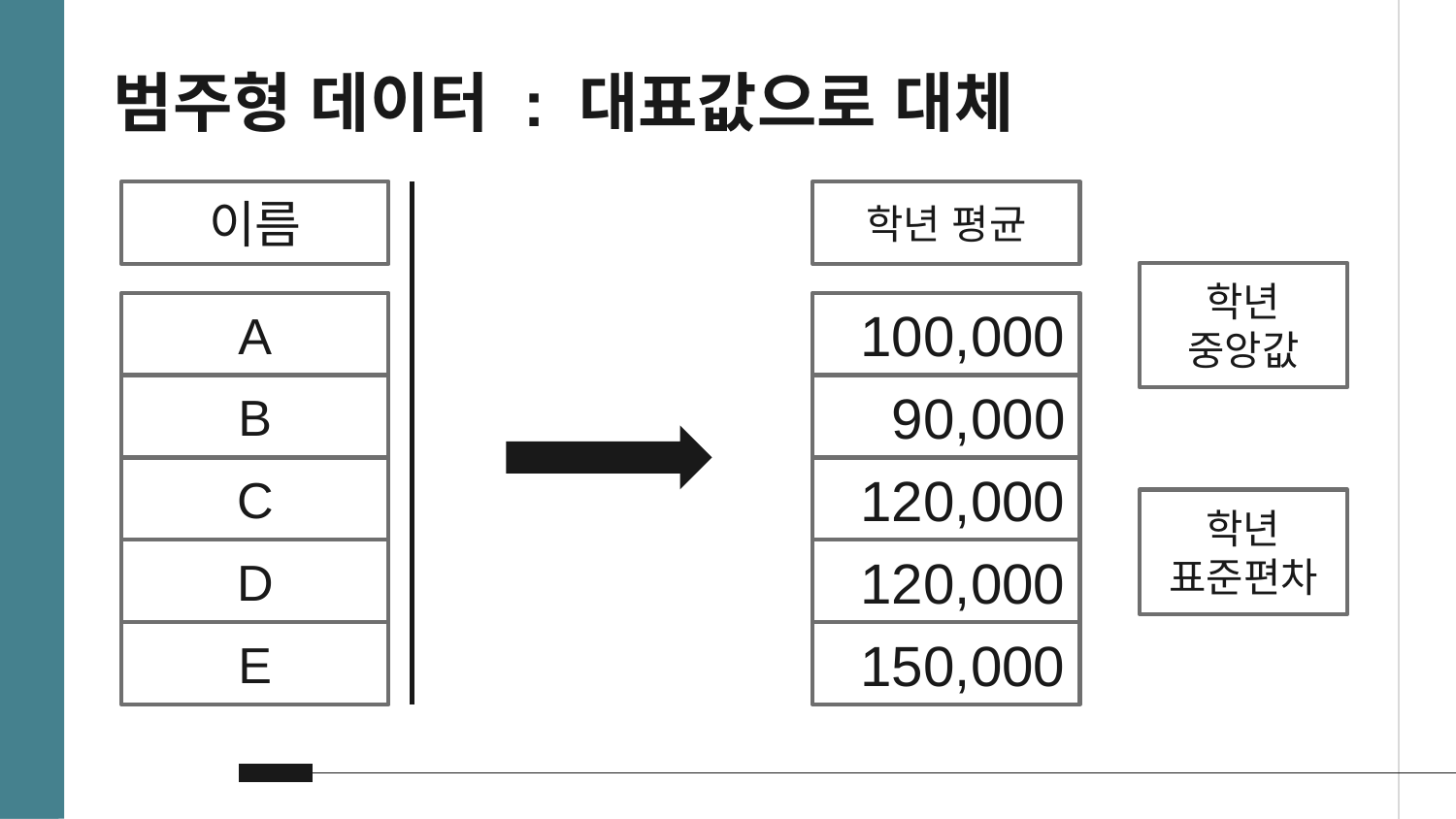

범주형 데이터 : 대표값으로 대체
이름
학년 평균
학년
중앙값
A
100,000
B
90,000

C
120,000
학년 표준편차
D
120,000
E
150,000